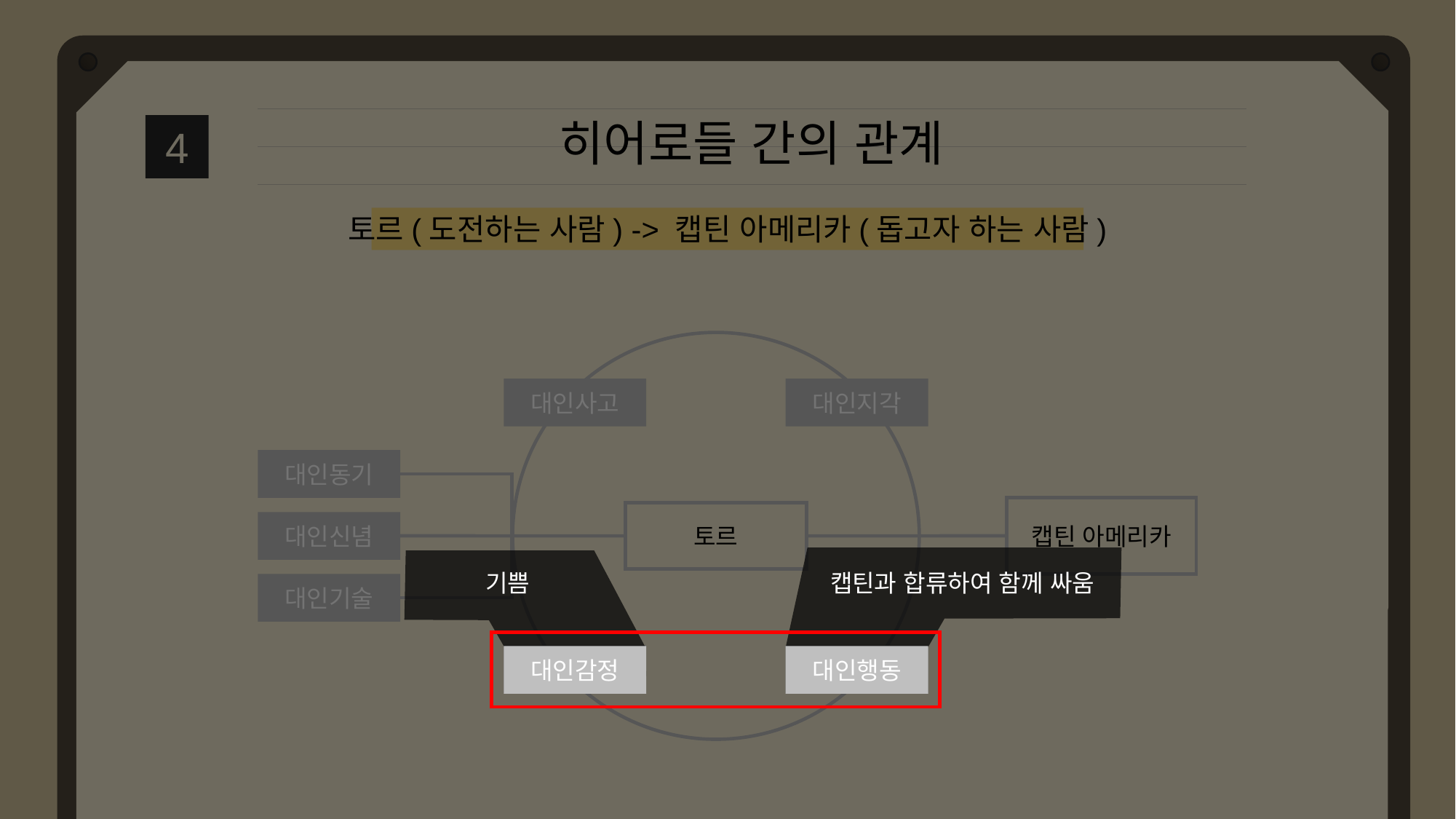

히어로들 간의 관계
4
토르(도전하는 사람) -> 캡틴 아메리카(돕고자 하는 사람)

대인사고
대인지각
대인동기
캡틴 아메리카
토르
대인신념

 기쁨
캡틴과 합류하여 함께 싸움
대인기술

대인감정
대인행동
대인감정
대인행동